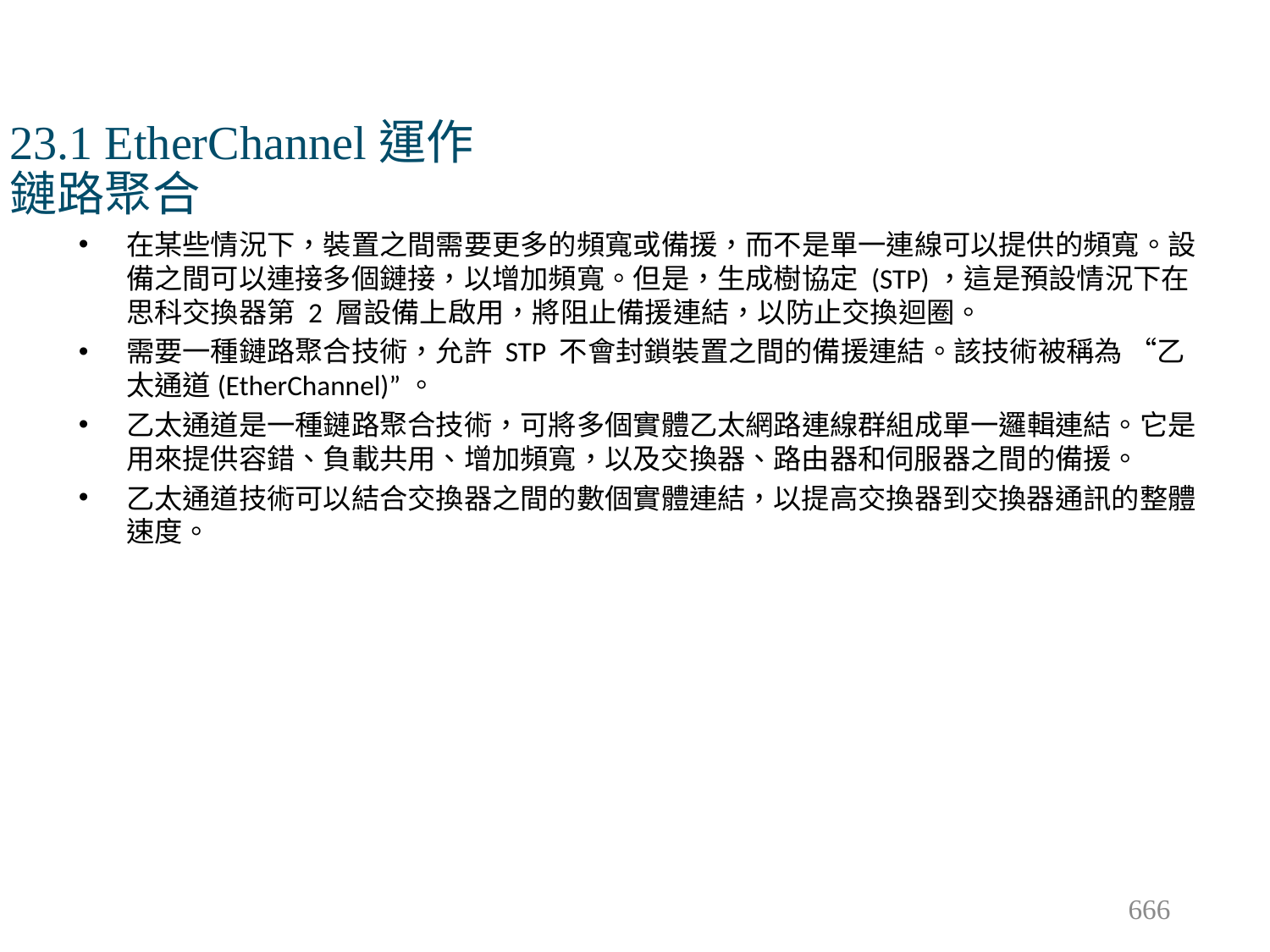

# 23.1 EtherChannel運作 鏈路聚合
在某些情況下，裝置之間需要更多的頻寬或備援，而不是單一連線可以提供的頻寬。設備之間可以連接多個鏈接，以增加頻寬。但是，生成樹協定 (STP)，這是預設情況下在思科交換器第 2 層設備上啟用，將阻止備援連結，以防止交換迴圈。
需要一種鏈路聚合技術，允許 STP 不會封鎖裝置之間的備援連結。該技術被稱為 “乙太通道(EtherChannel)”。
乙太通道是一種鏈路聚合技術，可將多個實體乙太網路連線群組成單一邏輯連結。它是用來提供容錯、負載共用、增加頻寬，以及交換器、路由器和伺服器之間的備援。
乙太通道技術可以結合交換器之間的數個實體連結，以提高交換器到交換器通訊的整體速度。

666